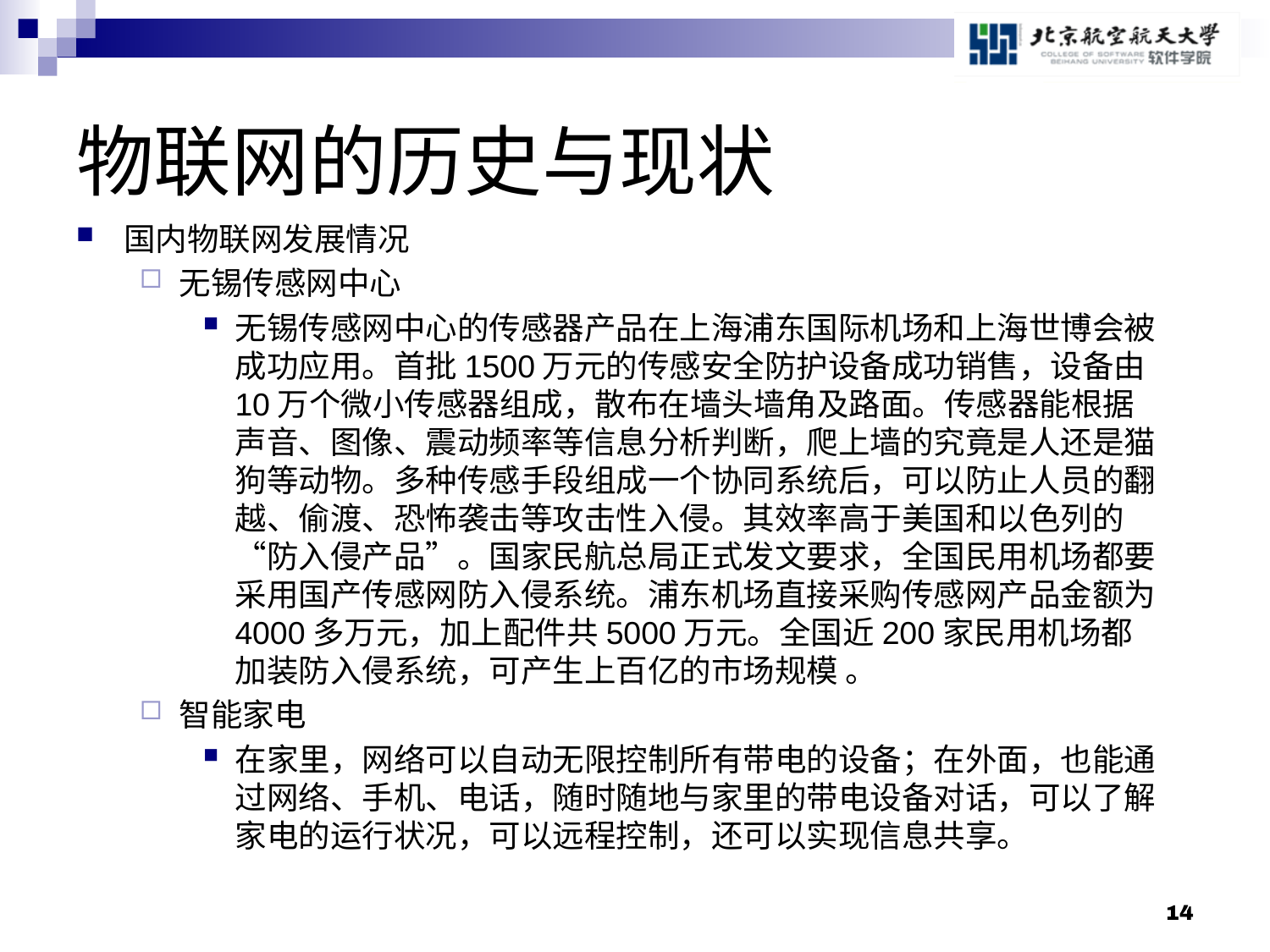

# 物联网的历史与现状
国内物联网发展情况
无锡传感网中心
无锡传感网中心的传感器产品在上海浦东国际机场和上海世博会被成功应用。首批1500万元的传感安全防护设备成功销售，设备由10万个微小传感器组成，散布在墙头墙角及路面。传感器能根据声音、图像、震动频率等信息分析判断，爬上墙的究竟是人还是猫狗等动物。多种传感手段组成一个协同系统后，可以防止人员的翻越、偷渡、恐怖袭击等攻击性入侵。其效率高于美国和以色列的“防入侵产品”。国家民航总局正式发文要求，全国民用机场都要采用国产传感网防入侵系统。浦东机场直接采购传感网产品金额为4000多万元，加上配件共5000万元。全国近200家民用机场都加装防入侵系统，可产生上百亿的市场规模 。
智能家电
在家里，网络可以自动无限控制所有带电的设备；在外面，也能通过网络、手机、电话，随时随地与家里的带电设备对话，可以了解家电的运行状况，可以远程控制，还可以实现信息共享。
14